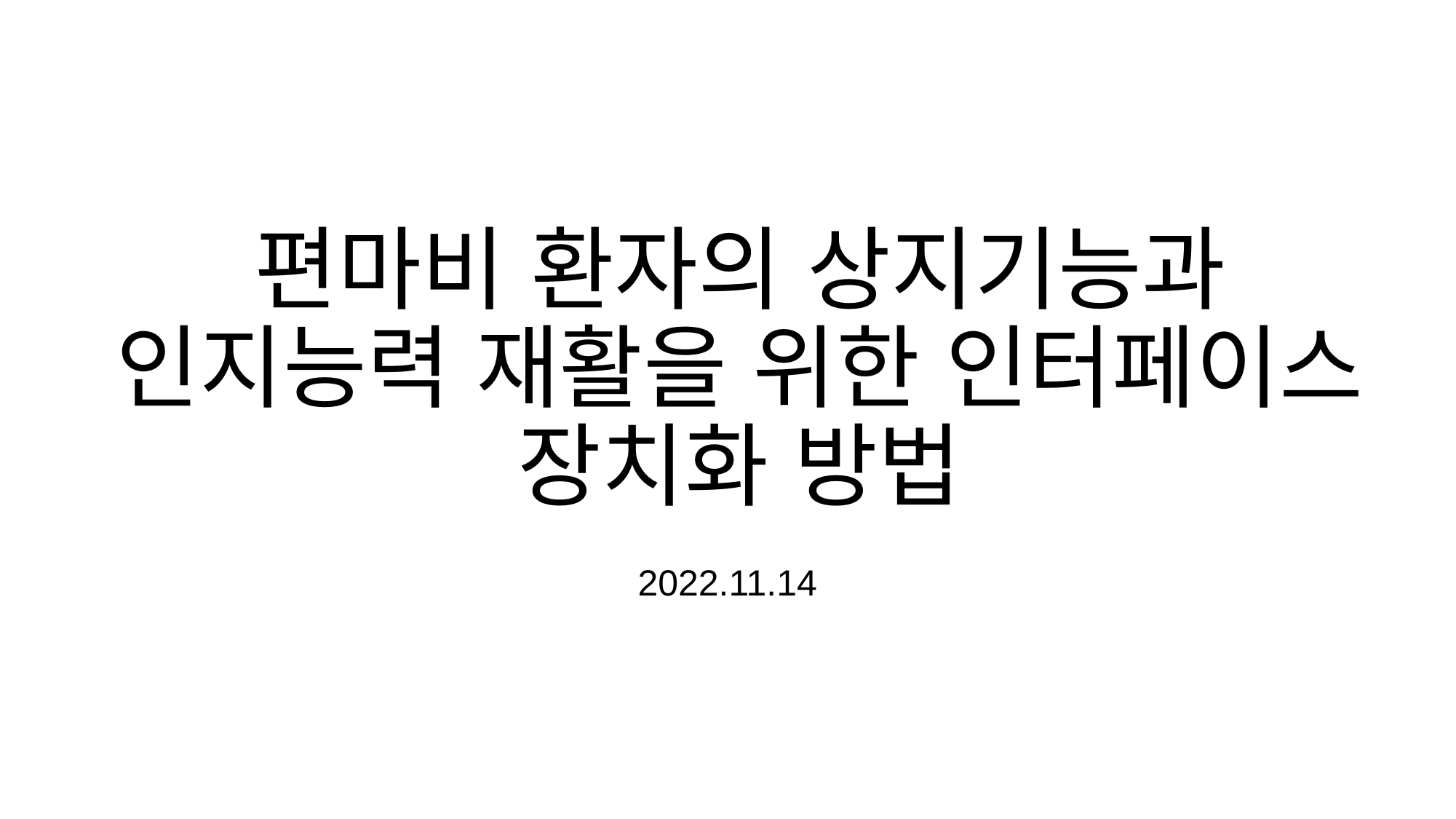

# 편마비 환자의 상지기능과 인지능력 재활을 위한 인터페이스 장치화 방법
2022.11.14